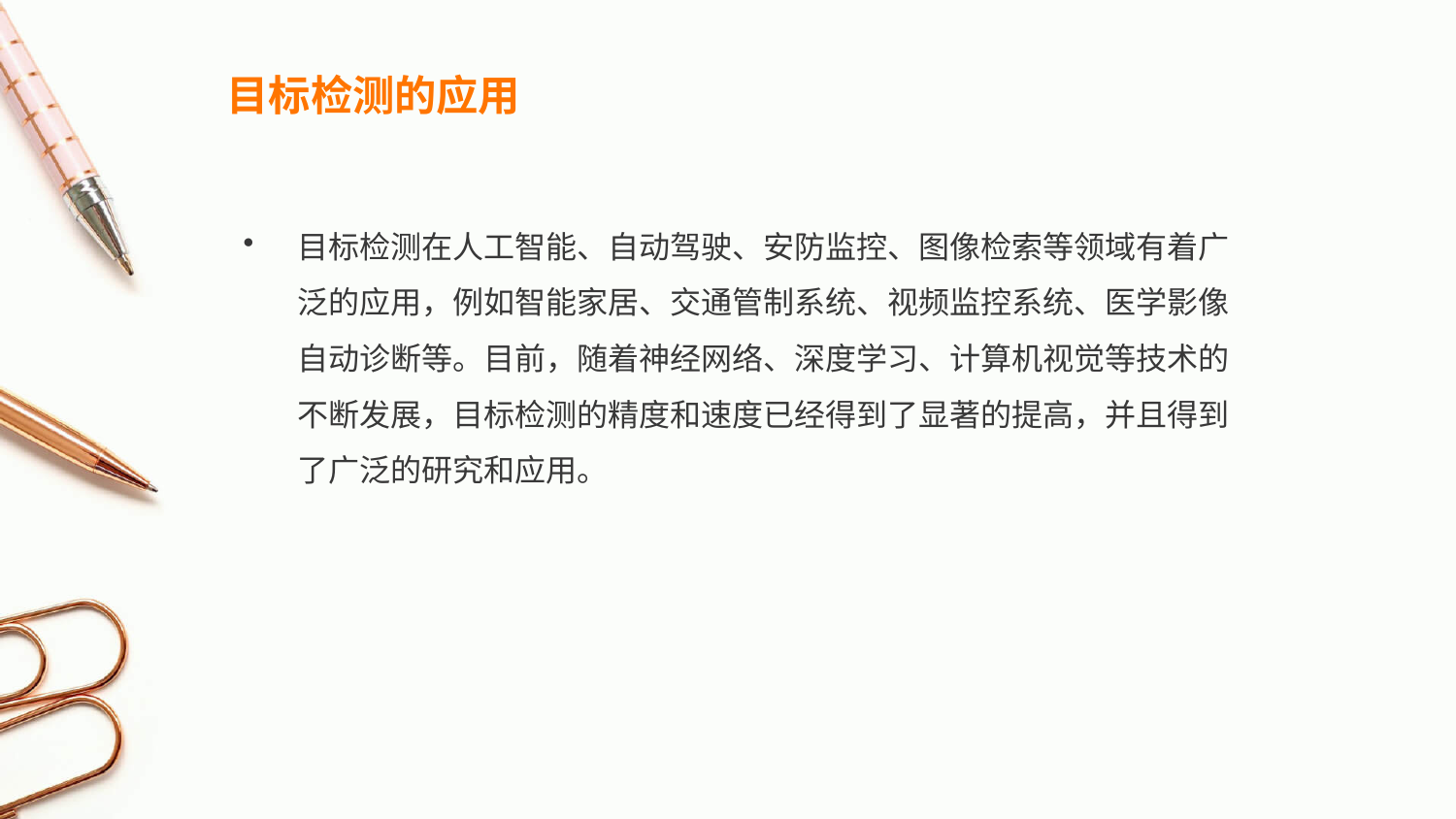

目标检测的应用
目标检测在人工智能、自动驾驶、安防监控、图像检索等领域有着广泛的应用，例如智能家居、交通管制系统、视频监控系统、医学影像自动诊断等。目前，随着神经网络、深度学习、计算机视觉等技术的不断发展，目标检测的精度和速度已经得到了显著的提高，并且得到了广泛的研究和应用。